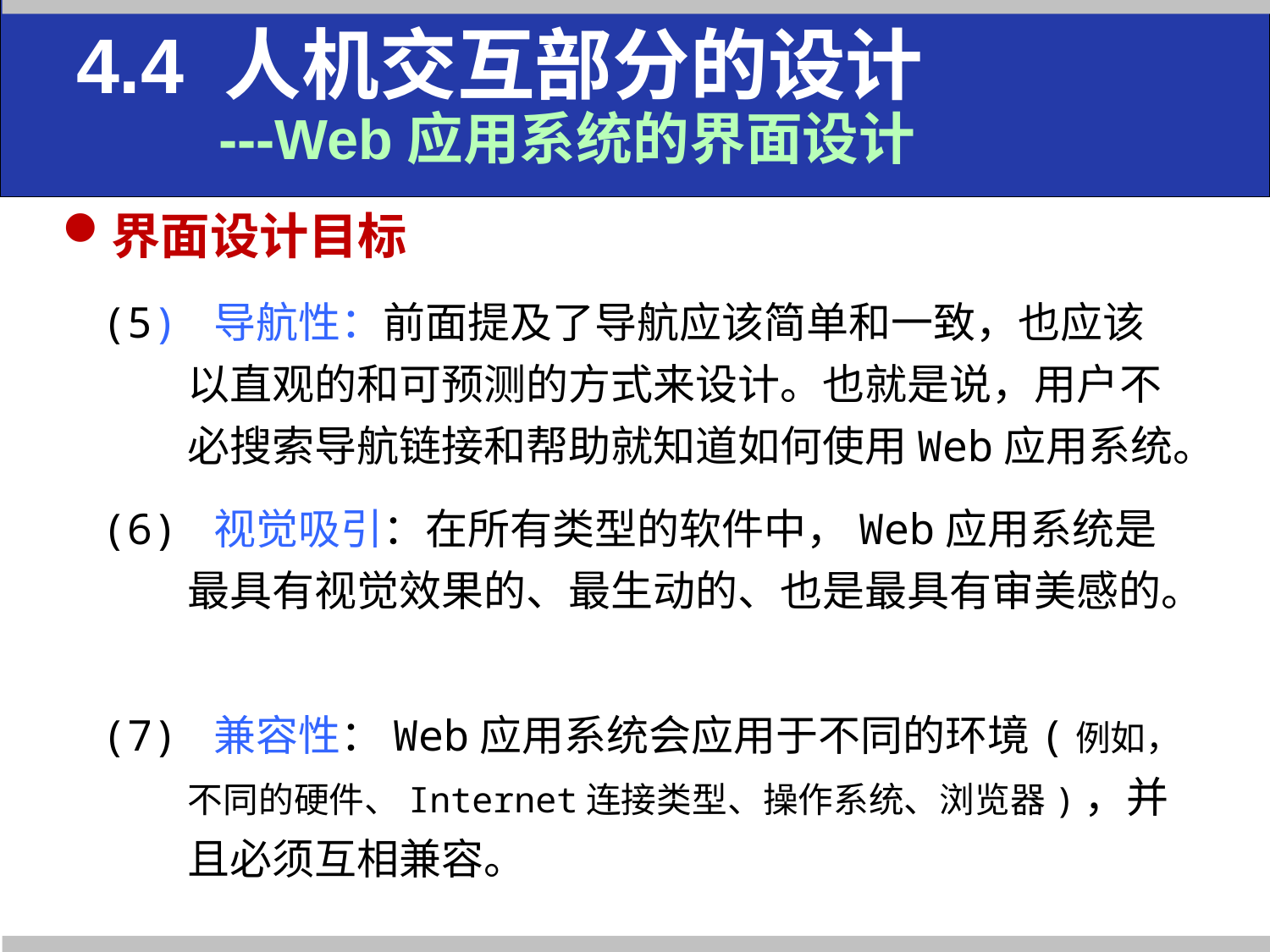

4.4 人机交互部分的设计
          ---Web应用系统的界面设计
界面设计目标
(5) 导航性：前面提及了导航应该简单和一致，也应该以直观的和可预测的方式来设计。也就是说，用户不必搜索导航链接和帮助就知道如何使用Web应用系统。
(6) 视觉吸引：在所有类型的软件中，Web应用系统是最具有视觉效果的、最生动的、也是最具有审美感的。
(7) 兼容性：Web应用系统会应用于不同的环境(例如，不同的硬件、Internet连接类型、操作系统、浏览器)，并且必须互相兼容。
600